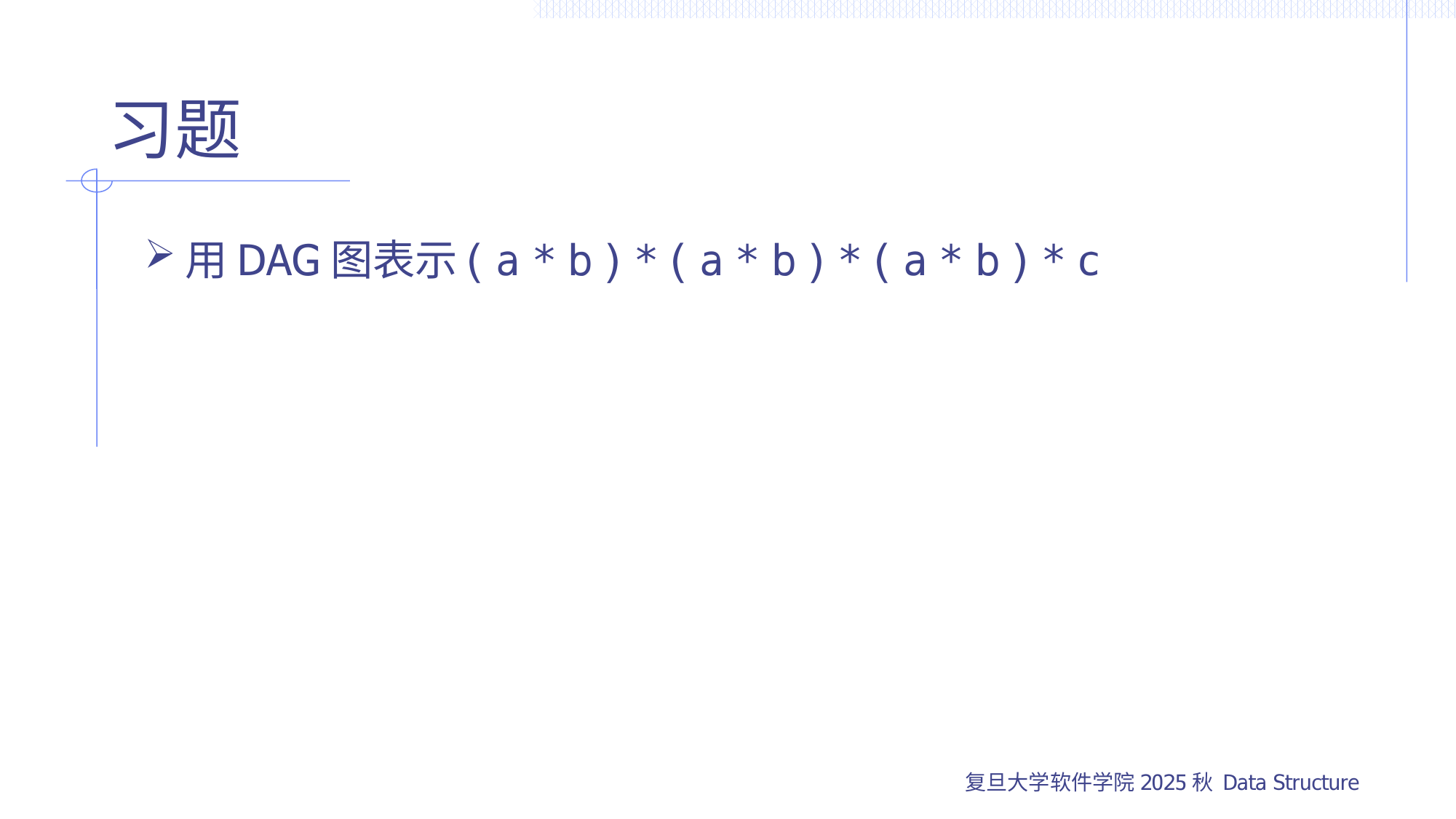

# 习题
用DAG图表示( a * b ) * ( a * b ) * ( a * b ) * c